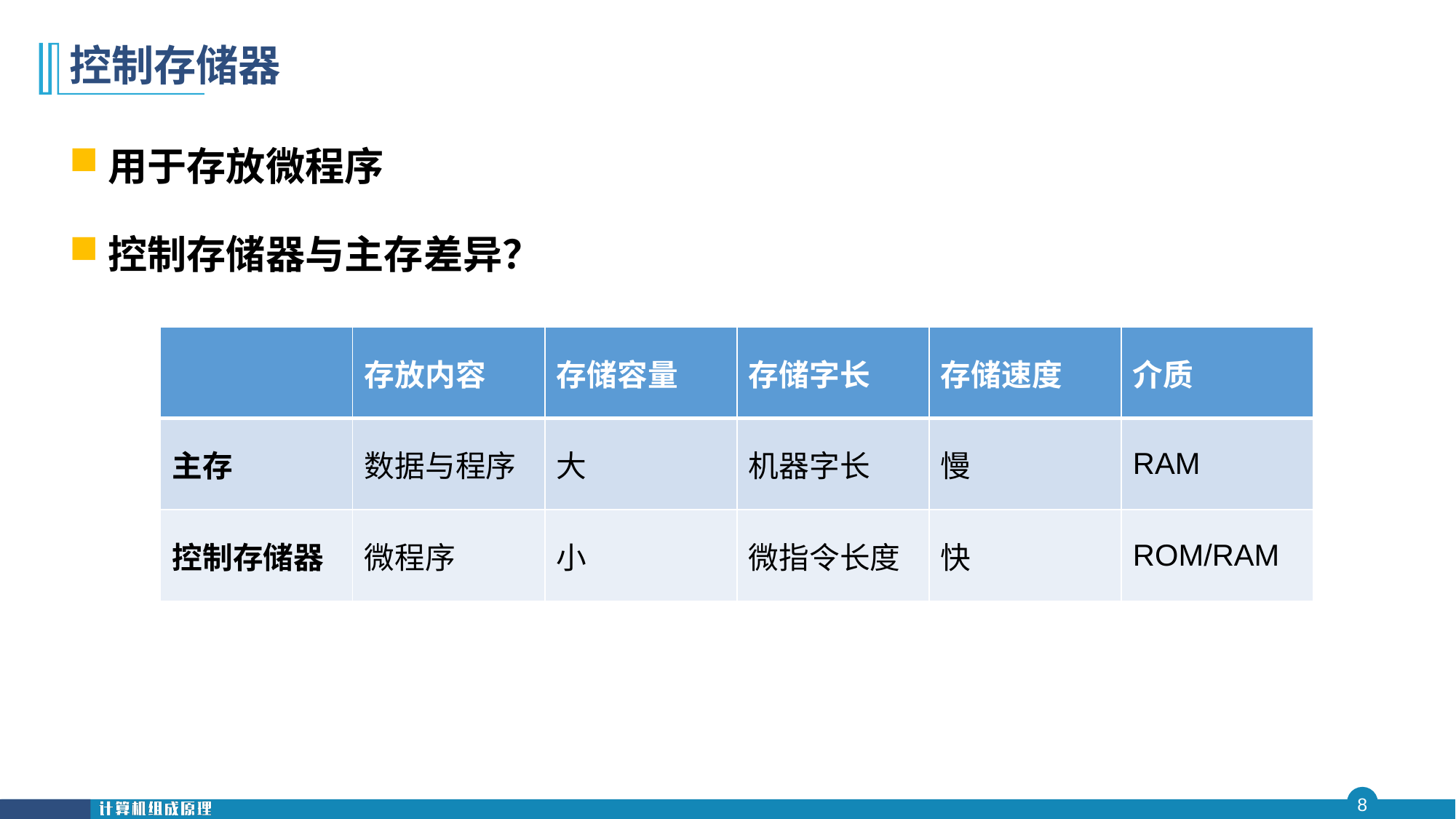

# 控制存储器
用于存放微程序
控制存储器与主存差异？

|  | 存放内容 | 存储容量 | 存储字长 | 存储速度 | 介质 |
| --- | --- | --- | --- | --- | --- |
| 主存 | 数据与程序 | 大 | 机器字长 | 慢 | RAM |
| 控制存储器 | 微程序 | 小 | 微指令长度 | 快 | ROM/RAM |